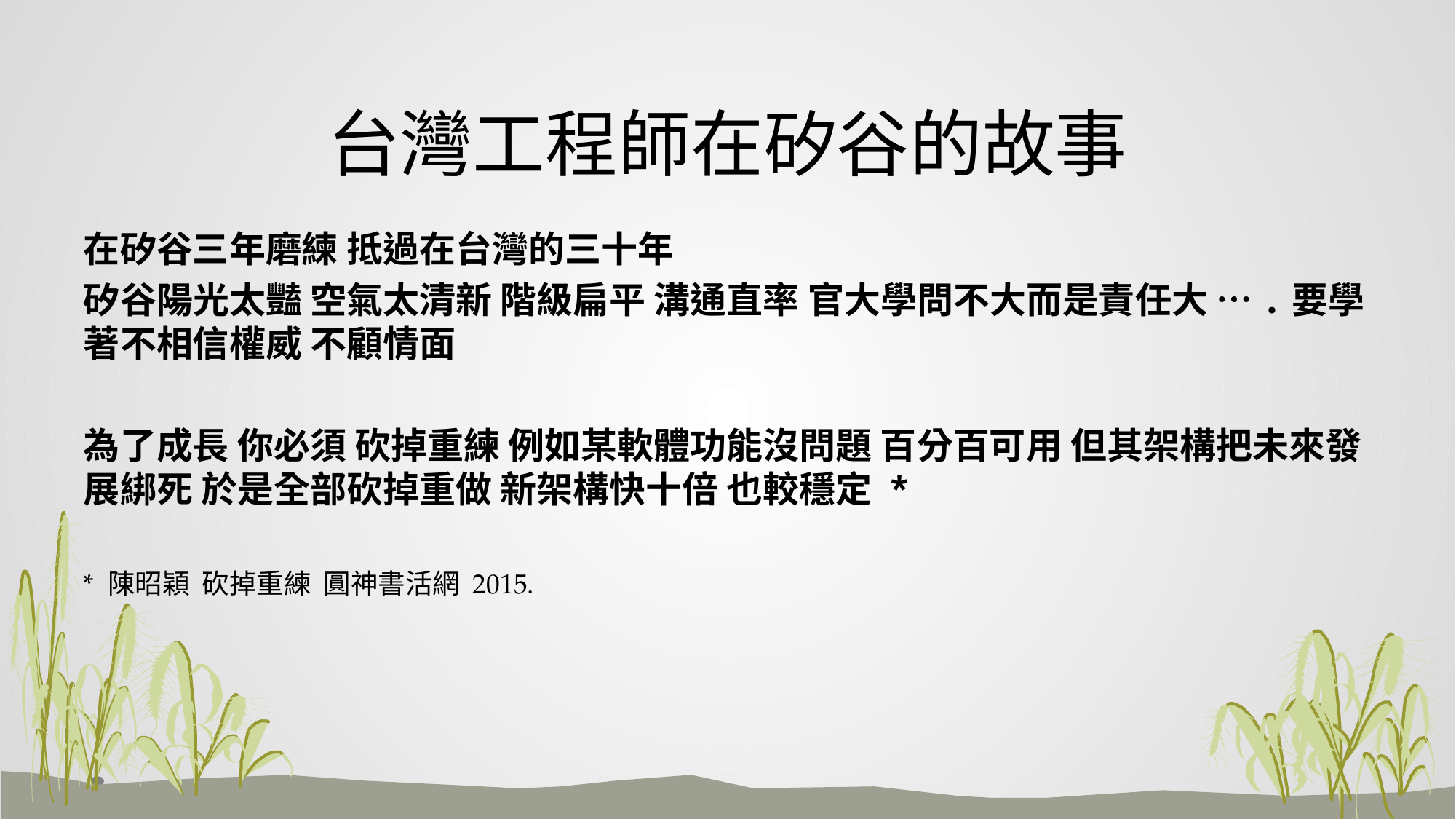

# 台灣工程師在矽谷的故事
在矽谷三年磨練 抵過在台灣的三十年
矽谷陽光太豔 空氣太清新 階級扁平 溝通直率 官大學問不大而是責任大 ….要學著不相信權威 不顧情面

為了成長 你必須 砍掉重練 例如某軟體功能沒問題 百分百可用 但其架構把未來發展綁死 於是全部砍掉重做 新架構快十倍 也較穩定 *

* 陳昭穎  砍掉重練  圓神書活網 2015.